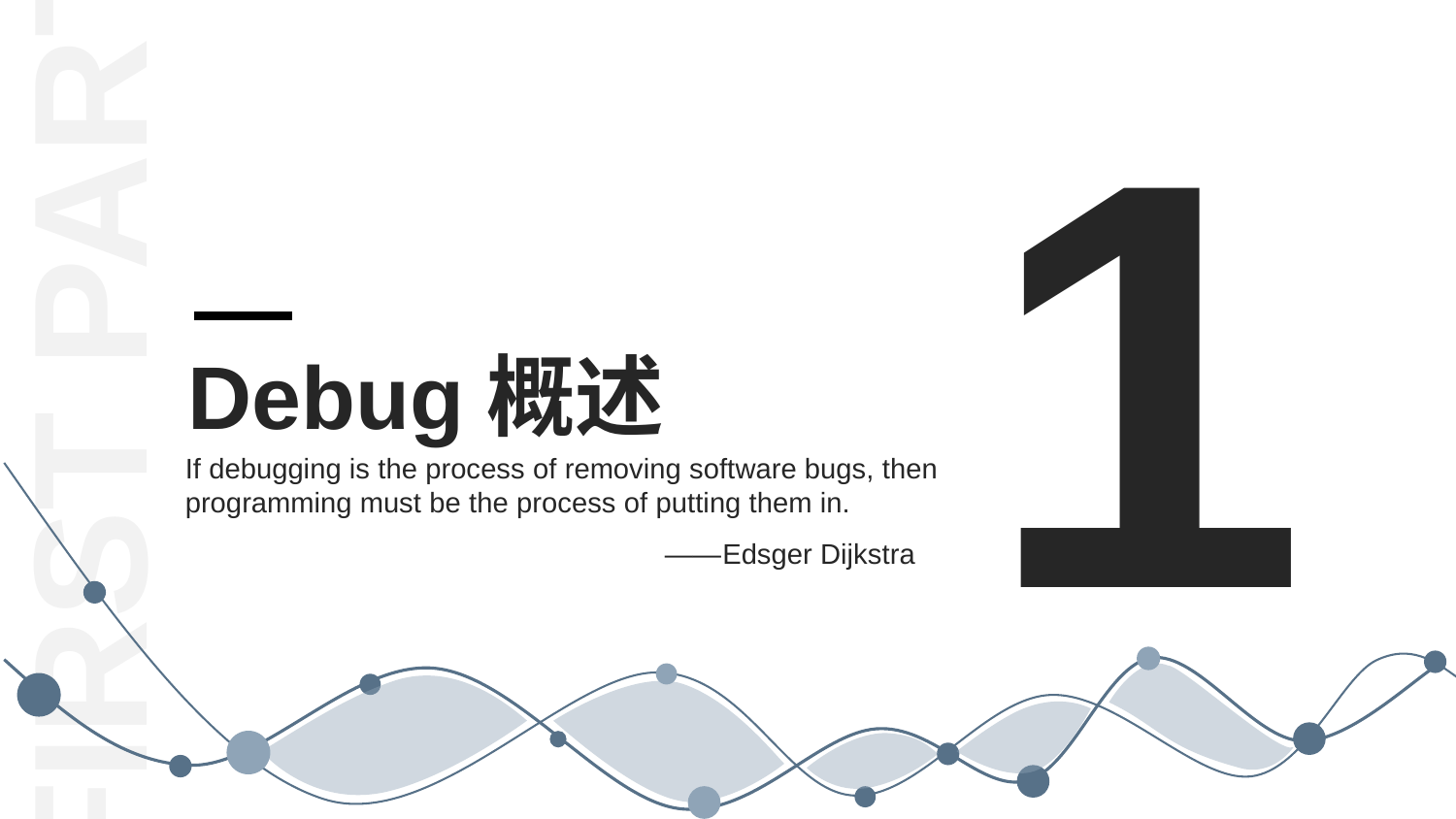

行业PPT模板http://www.1ppt.com/hangye/
1
FIRST PART
Debug概述
If debugging is the process of removing software bugs, then programming must be the process of putting them in.
                                                            ——Edsger Dijkstra